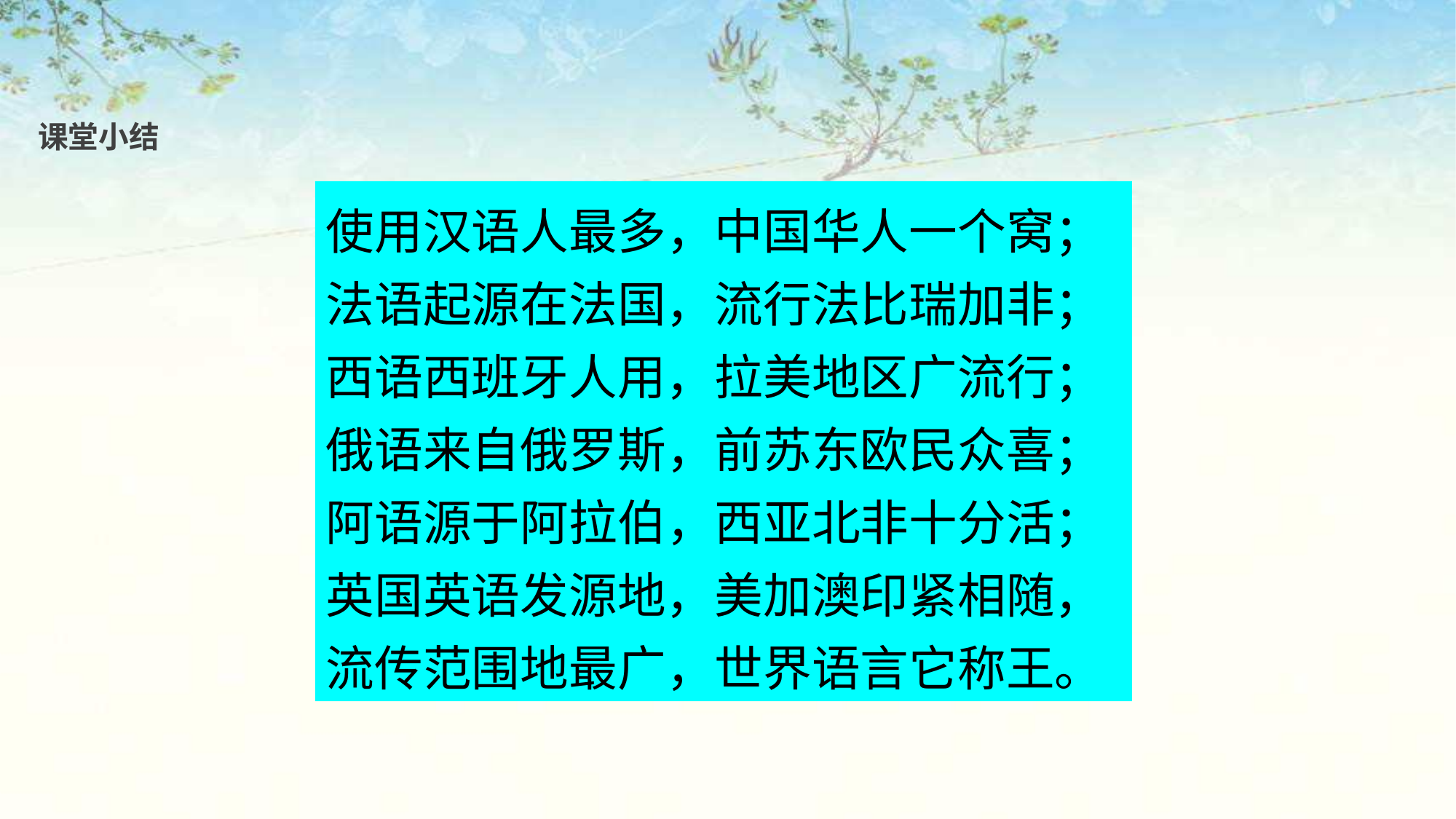

课堂小结
使用汉语人最多，中国华人一个窝；法语起源在法国，流行法比瑞加非；西语西班牙人用，拉美地区广流行；俄语来自俄罗斯，前苏东欧民众喜；阿语源于阿拉伯，西亚北非十分活；英国英语发源地，美加澳印紧相随，流传范围地最广，世界语言它称王。